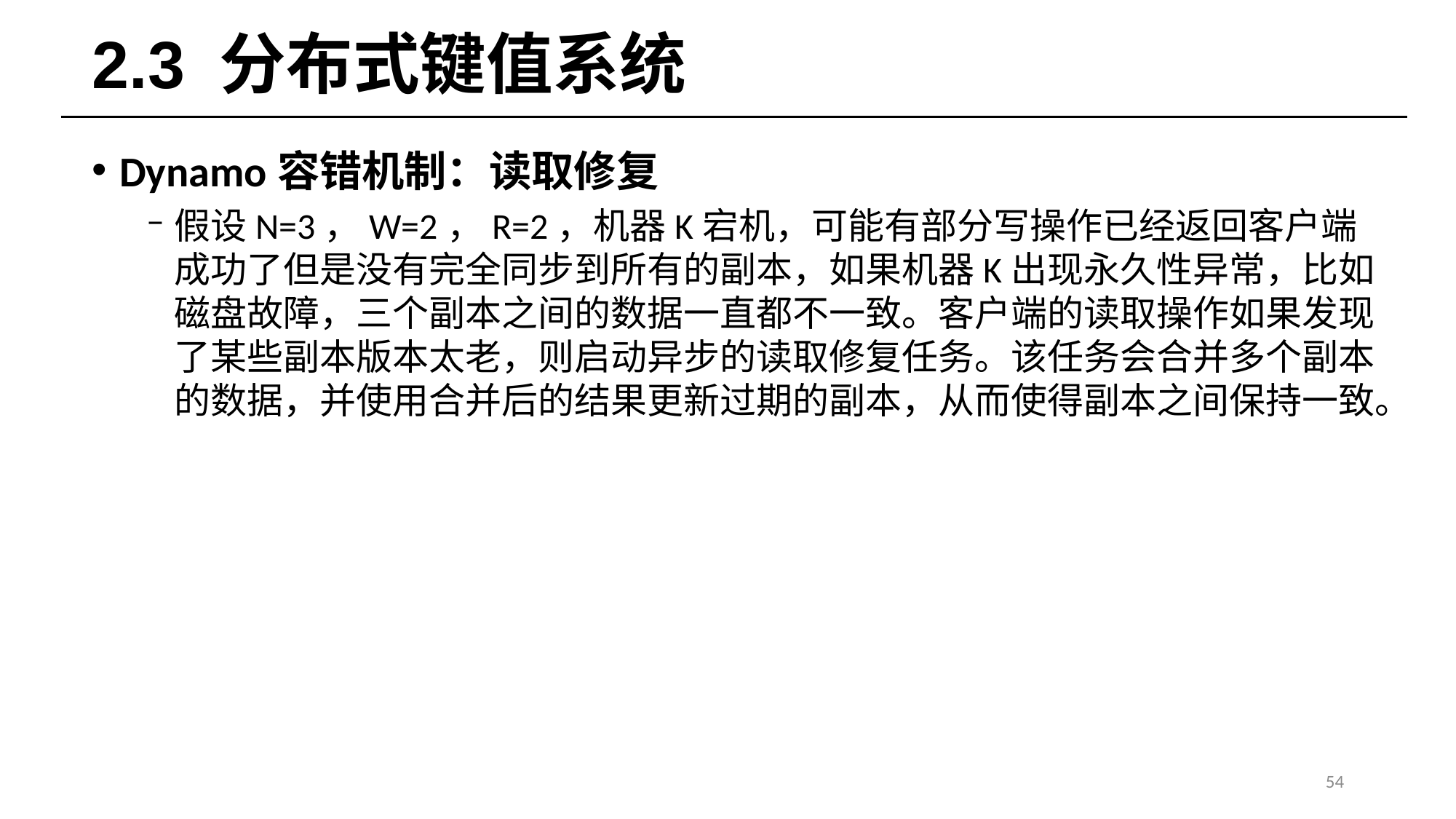

# 2.3 分布式键值系统
Dynamo容错机制：读取修复
假设N=3，W=2，R=2，机器K宕机，可能有部分写操作已经返回客户端成功了但是没有完全同步到所有的副本，如果机器K出现永久性异常，比如磁盘故障，三个副本之间的数据一直都不一致。客户端的读取操作如果发现了某些副本版本太老，则启动异步的读取修复任务。该任务会合并多个副本的数据，并使用合并后的结果更新过期的副本，从而使得副本之间保持一致。

54